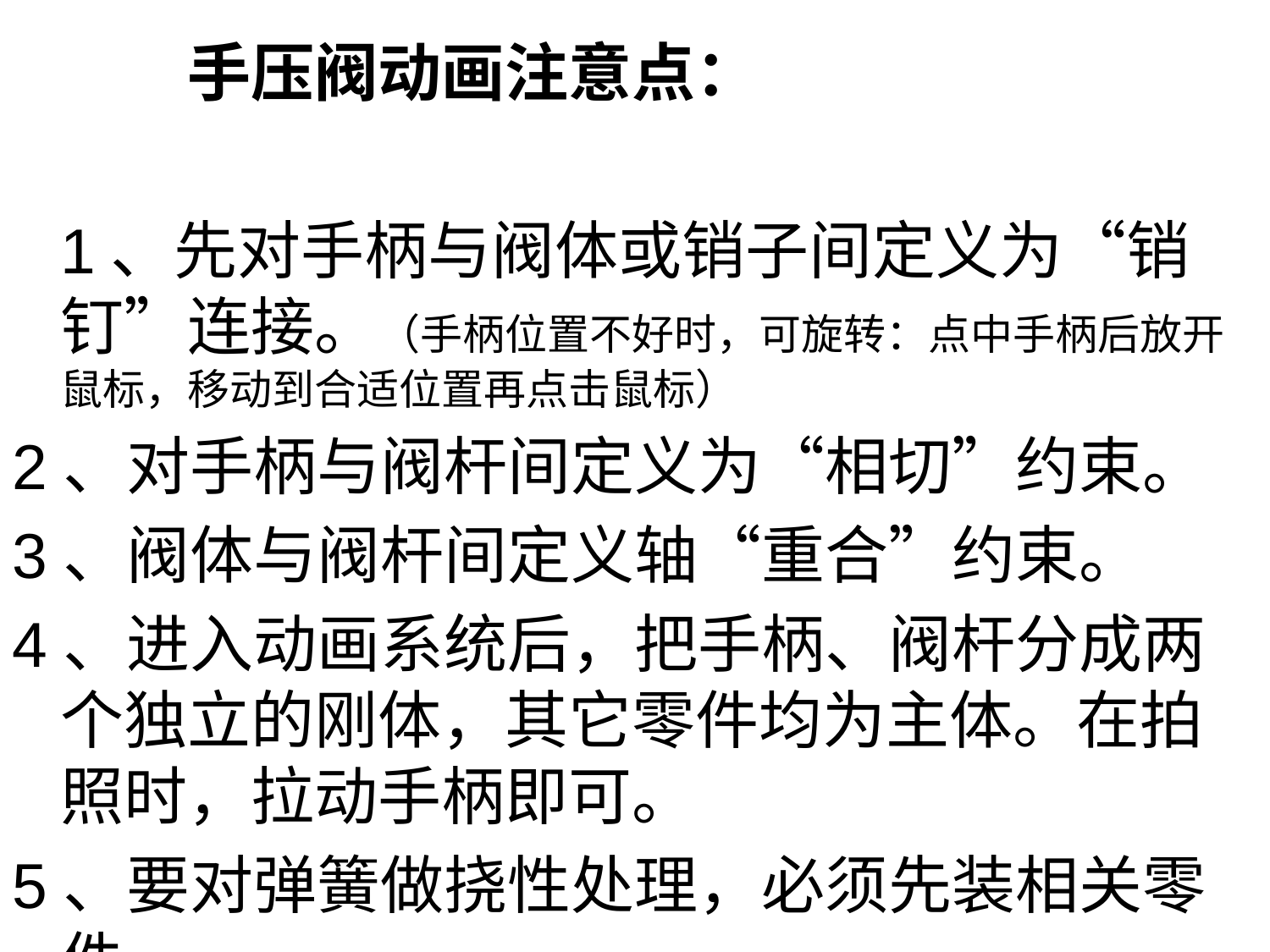

手压阀动画注意点：

	1、先对手柄与阀体或销子间定义为“销钉”连接。（手柄位置不好时，可旋转：点中手柄后放开鼠标，移动到合适位置再点击鼠标）
2、对手柄与阀杆间定义为“相切”约束。
3、阀体与阀杆间定义轴“重合”约束。
4、进入动画系统后，把手柄、阀杆分成两个独立的刚体，其它零件均为主体。在拍照时，拉动手柄即可。
5、要对弹簧做挠性处理，必须先装相关零件